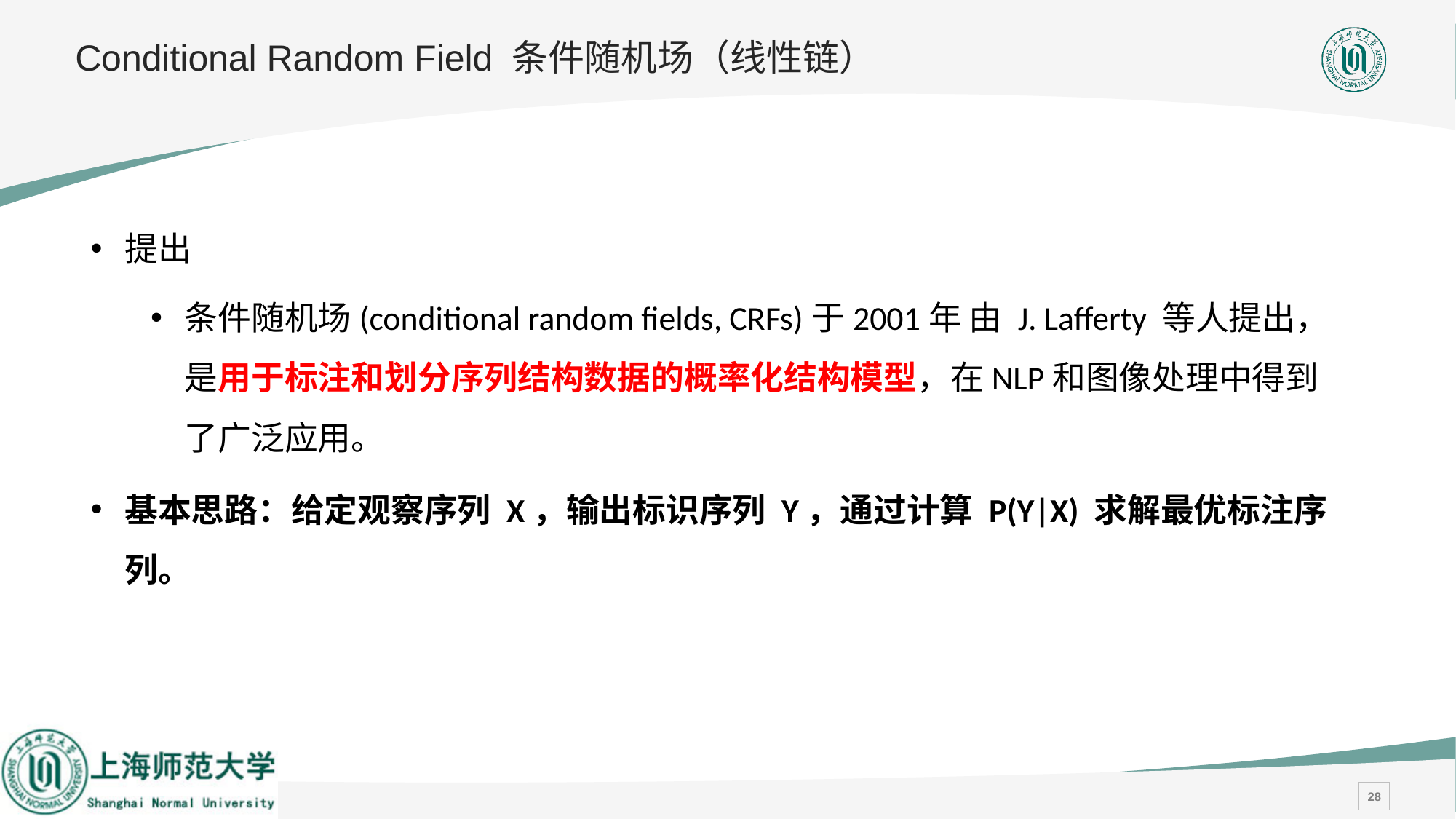

# Conditional Random Field 条件随机场（线性链）
提出
条件随机场(conditional random fields, CRFs)于2001年 由 J. Lafferty 等人提出，是用于标注和划分序列结构数据的概率化结构模型，在NLP和图像处理中得到了广泛应用。
基本思路：给定观察序列 X，输出标识序列 Y，通过计算 P(Y|X) 求解最优标注序列。